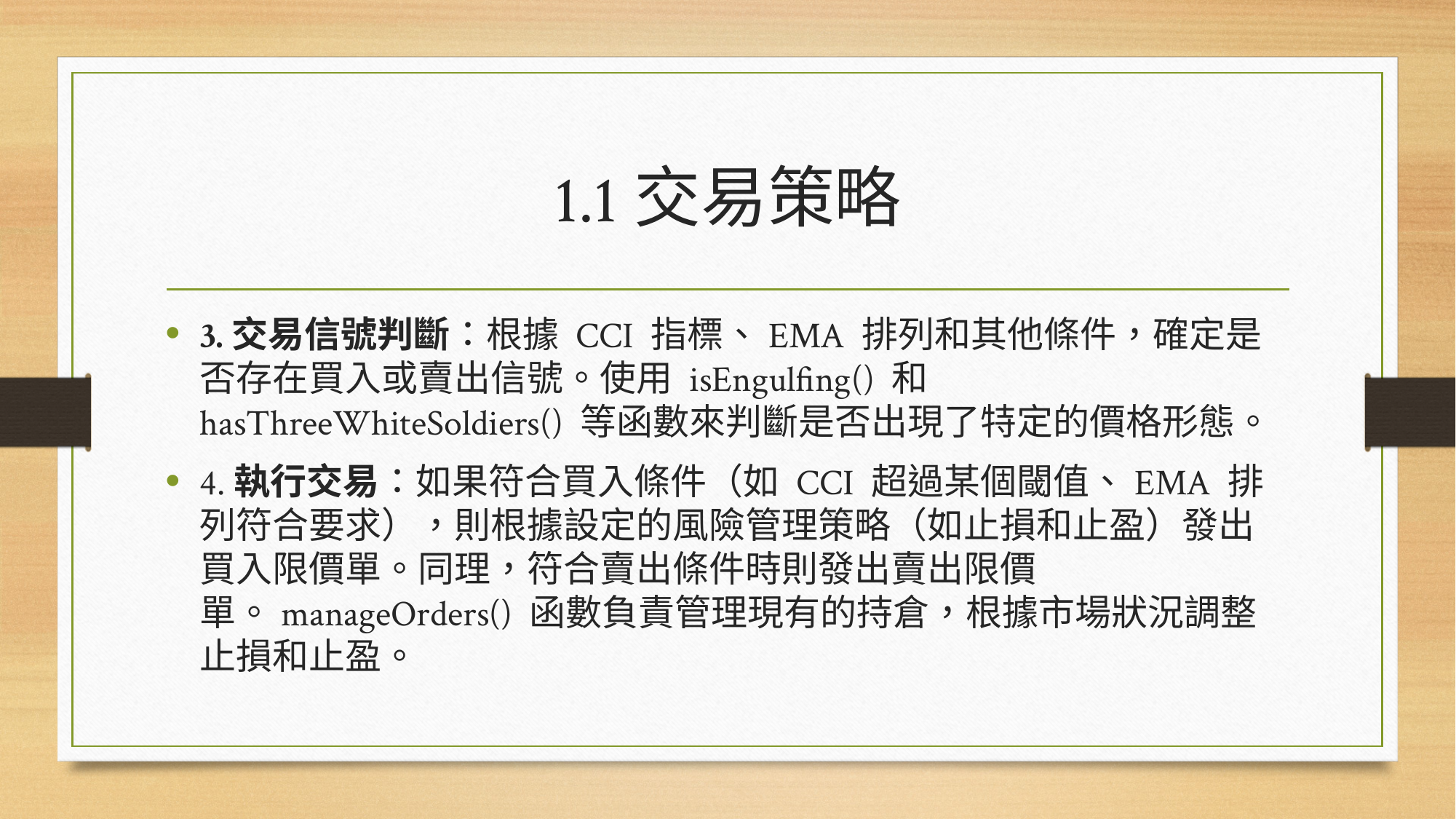

# 1.1交易策略
3.交易信號判斷：根據 CCI 指標、EMA 排列和其他條件，確定是否存在買入或賣出信號。使用 isEngulfing() 和 hasThreeWhiteSoldiers() 等函數來判斷是否出現了特定的價格形態。
4.執行交易：如果符合買入條件（如 CCI 超過某個閾值、EMA 排列符合要求），則根據設定的風險管理策略（如止損和止盈）發出買入限價單。同理，符合賣出條件時則發出賣出限價單。manageOrders() 函數負責管理現有的持倉，根據市場狀況調整止損和止盈。